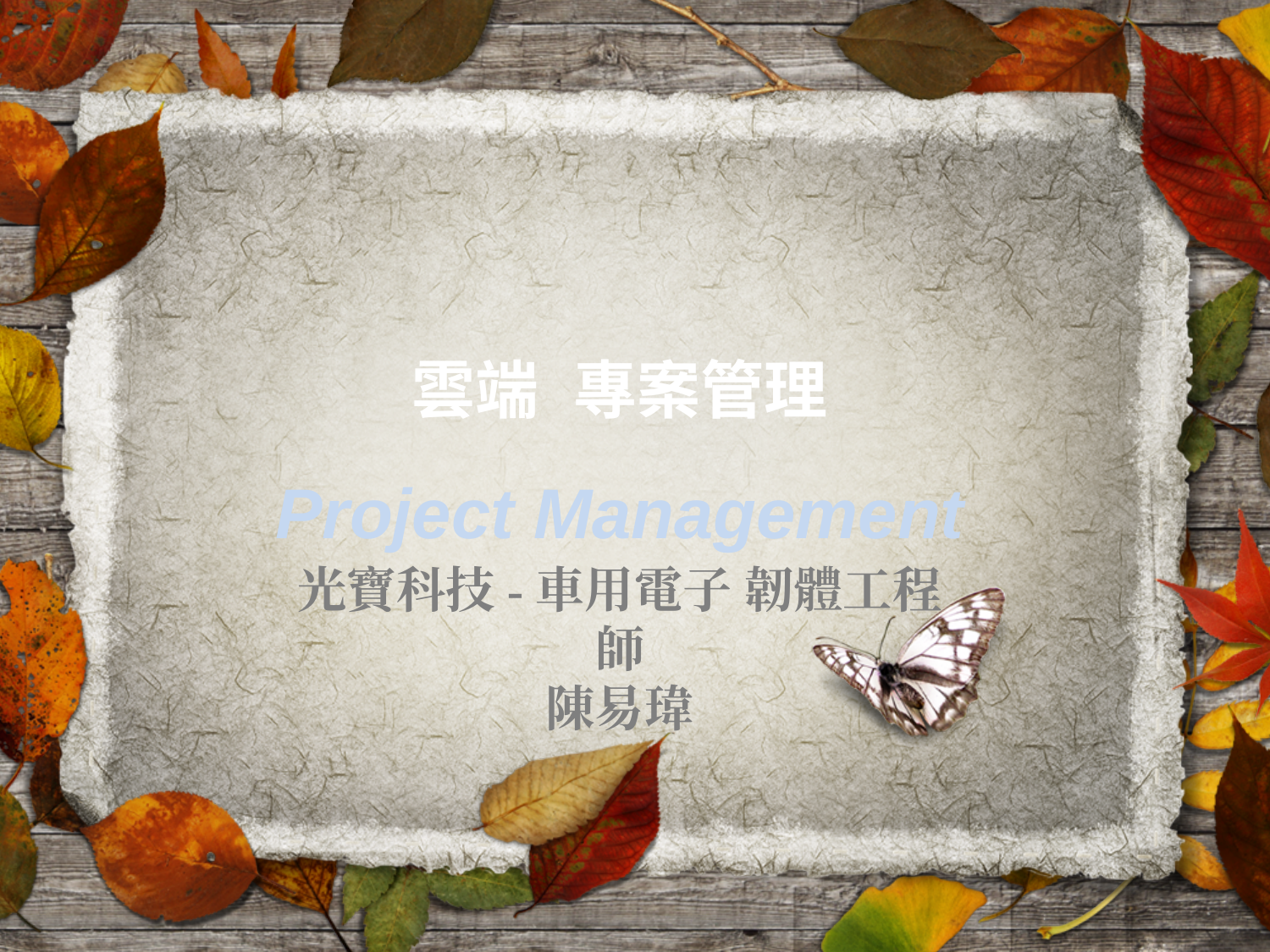

雲端  專案管理
Project Management

光寶科技-車用電子 韌體工程師
陳易瑋